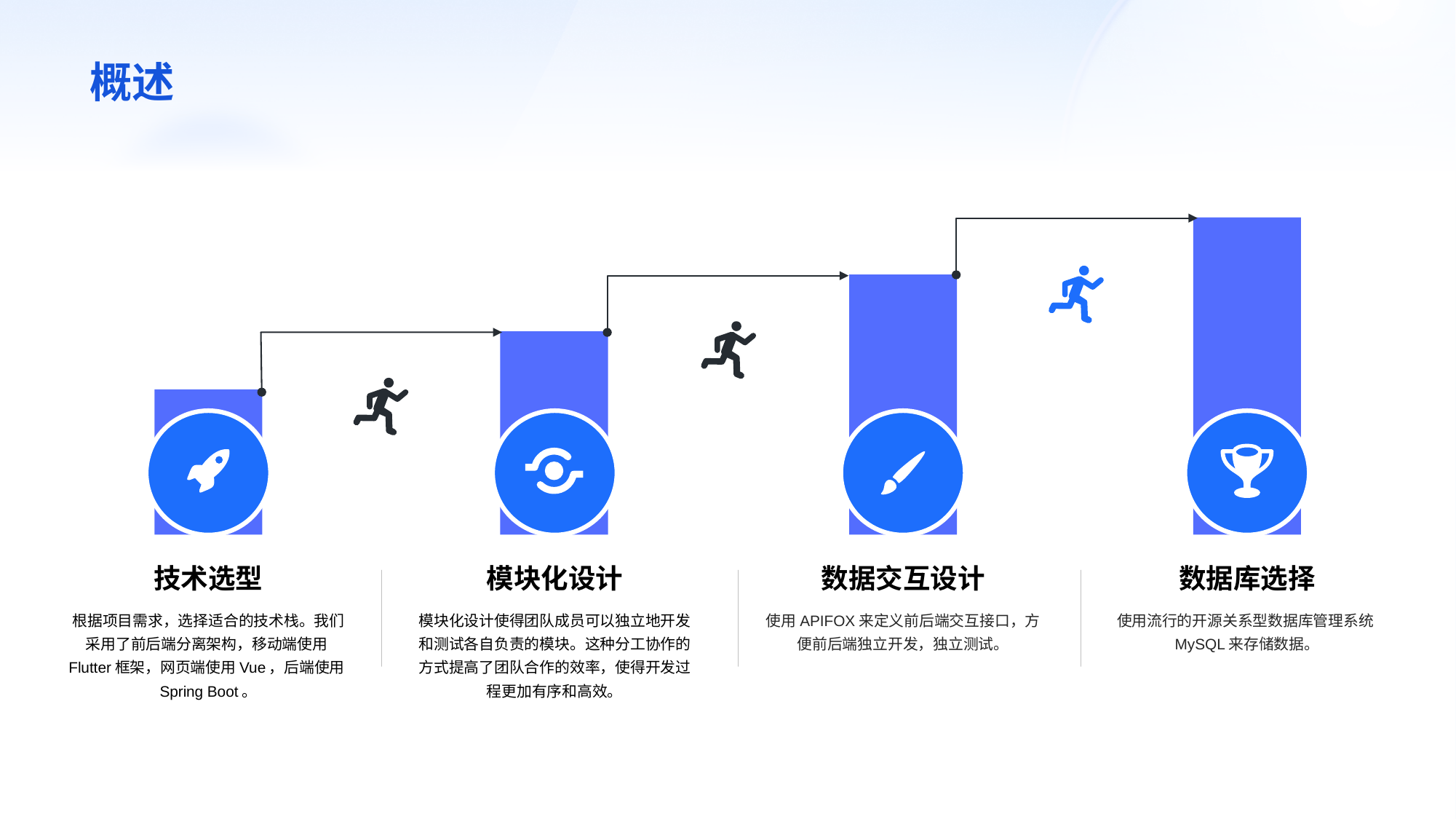

概述

数据库选择
使用流行的开源关系型数据库管理系统MySQL来存储数据。

数据交互设计
使用APIFOX来定义前后端交互接口，方便前后端独立开发，独立测试。

模块化设计
模块化设计使得团队成员可以独立地开发和测试各自负责的模块。这种分工协作的方式提高了团队合作的效率，使得开发过程更加有序和高效。

技术选型
根据项目需求，选择适合的技术栈。我们采用了前后端分离架构，移动端使用Flutter框架，网页端使用Vue，后端使用Spring Boot。